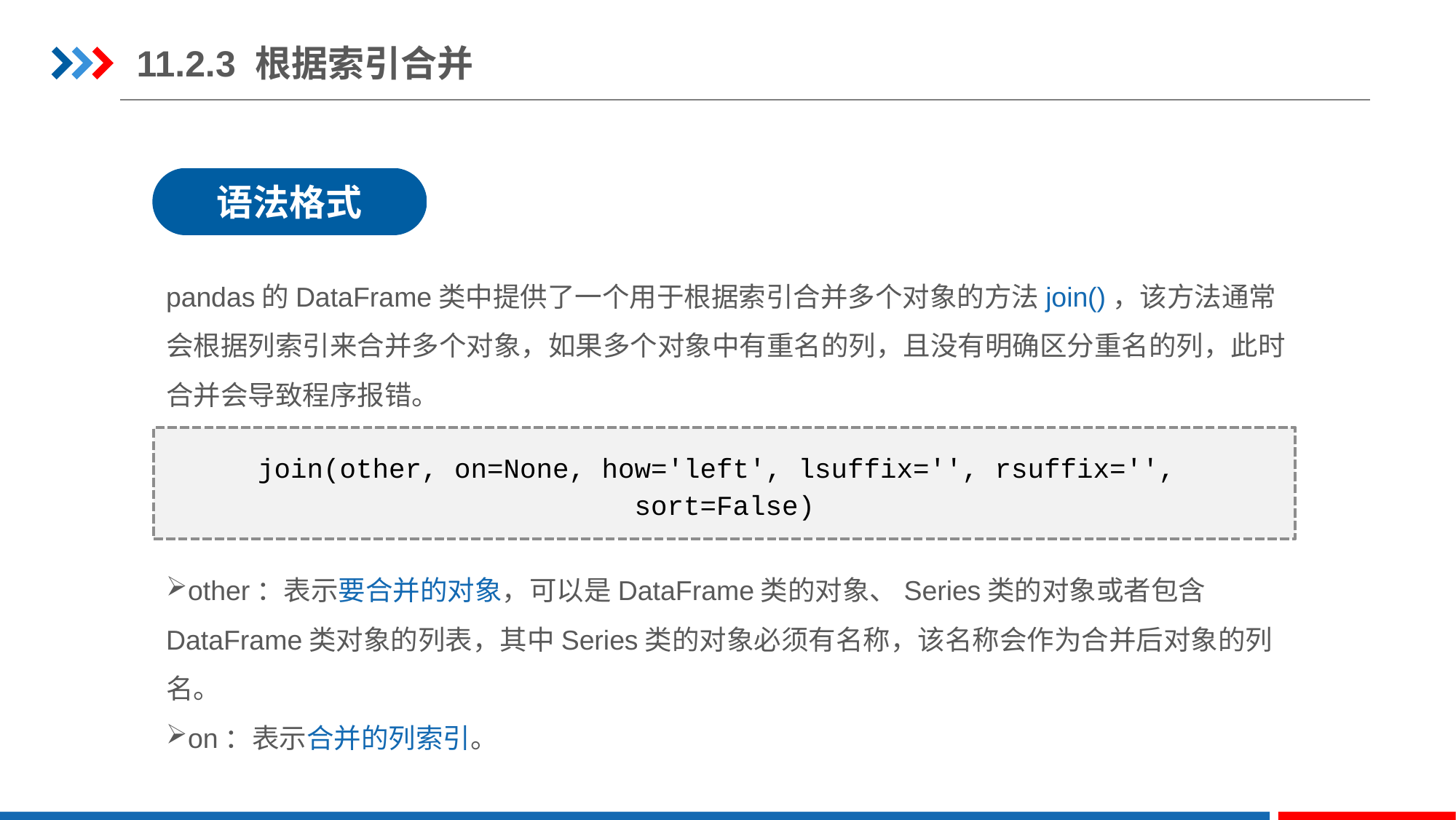

11.2.3 根据索引合并
语法格式
pandas的DataFrame类中提供了一个用于根据索引合并多个对象的方法join()，该方法通常会根据列索引来合并多个对象，如果多个对象中有重名的列，且没有明确区分重名的列，此时合并会导致程序报错。

join(other, on=None, how='left', lsuffix='', rsuffix='',
sort=False)
other：表示要合并的对象，可以是DataFrame类的对象、Series类的对象或者包含DataFrame类对象的列表，其中Series类的对象必须有名称，该名称会作为合并后对象的列名。
on：表示合并的列索引。